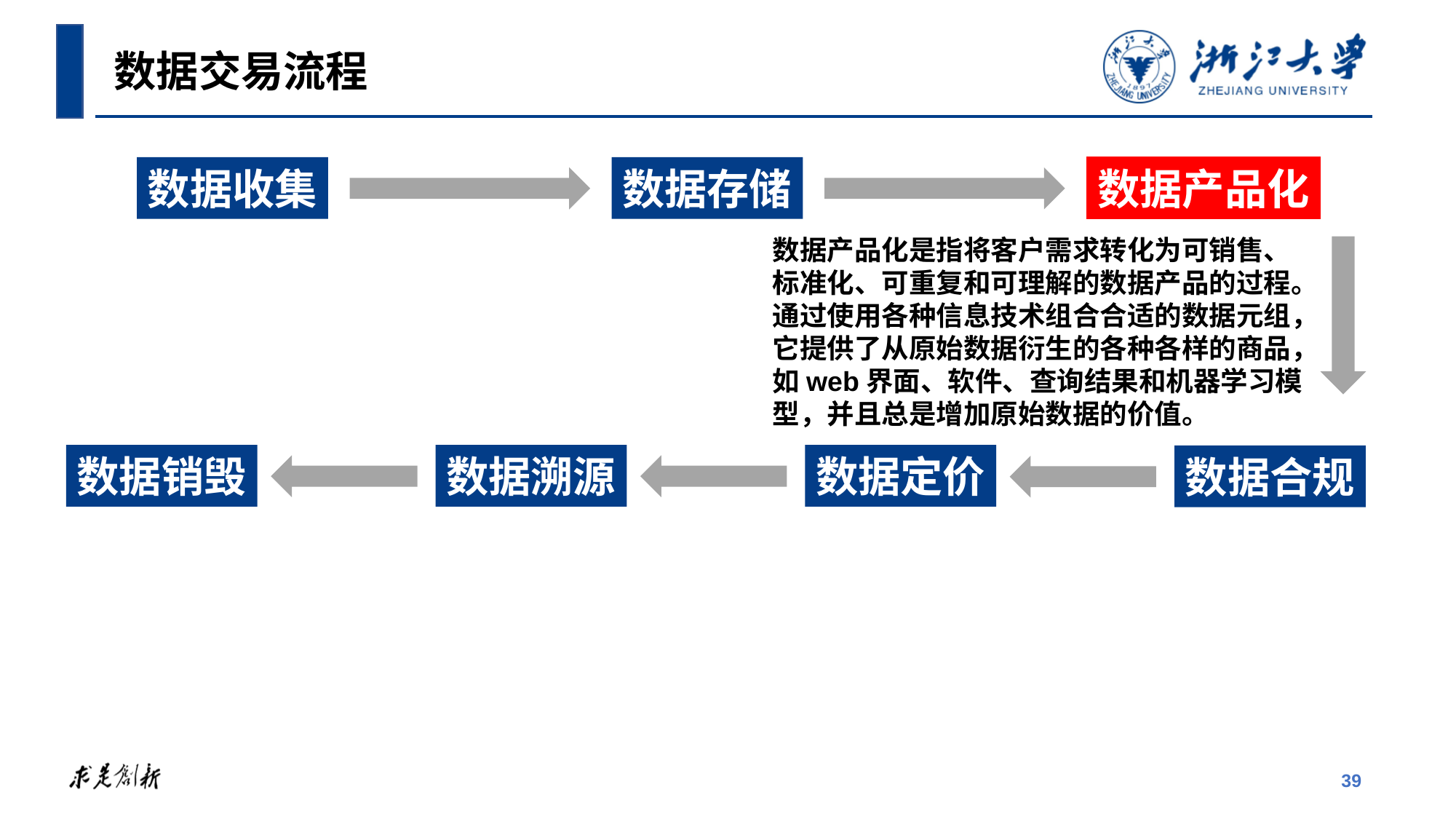

数据交易流程
数据收集
数据存储
数据产品化

数据产品化是指将客户需求转化为可销售、标准化、可重复和可理解的数据产品的过程。通过使用各种信息技术组合合适的数据元组，它提供了从原始数据衍生的各种各样的商品，如web界面、软件、查询结果和机器学习模型，并且总是增加原始数据的价值。

数据销毁
数据溯源
数据定价
数据合规

39